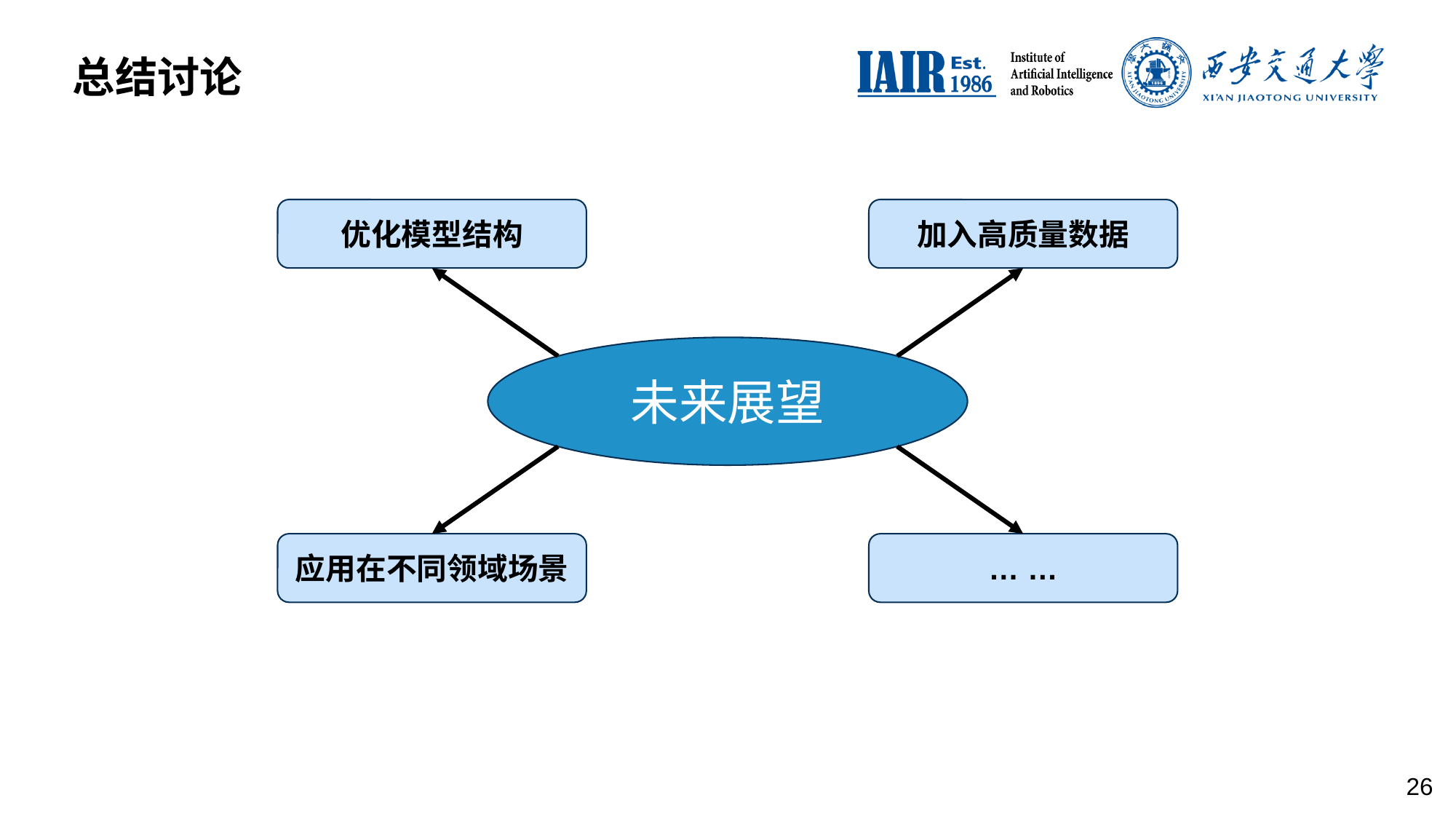

总结讨论
优化模型结构
加入高质量数据
未来展望
应用在不同领域场景
… …
26